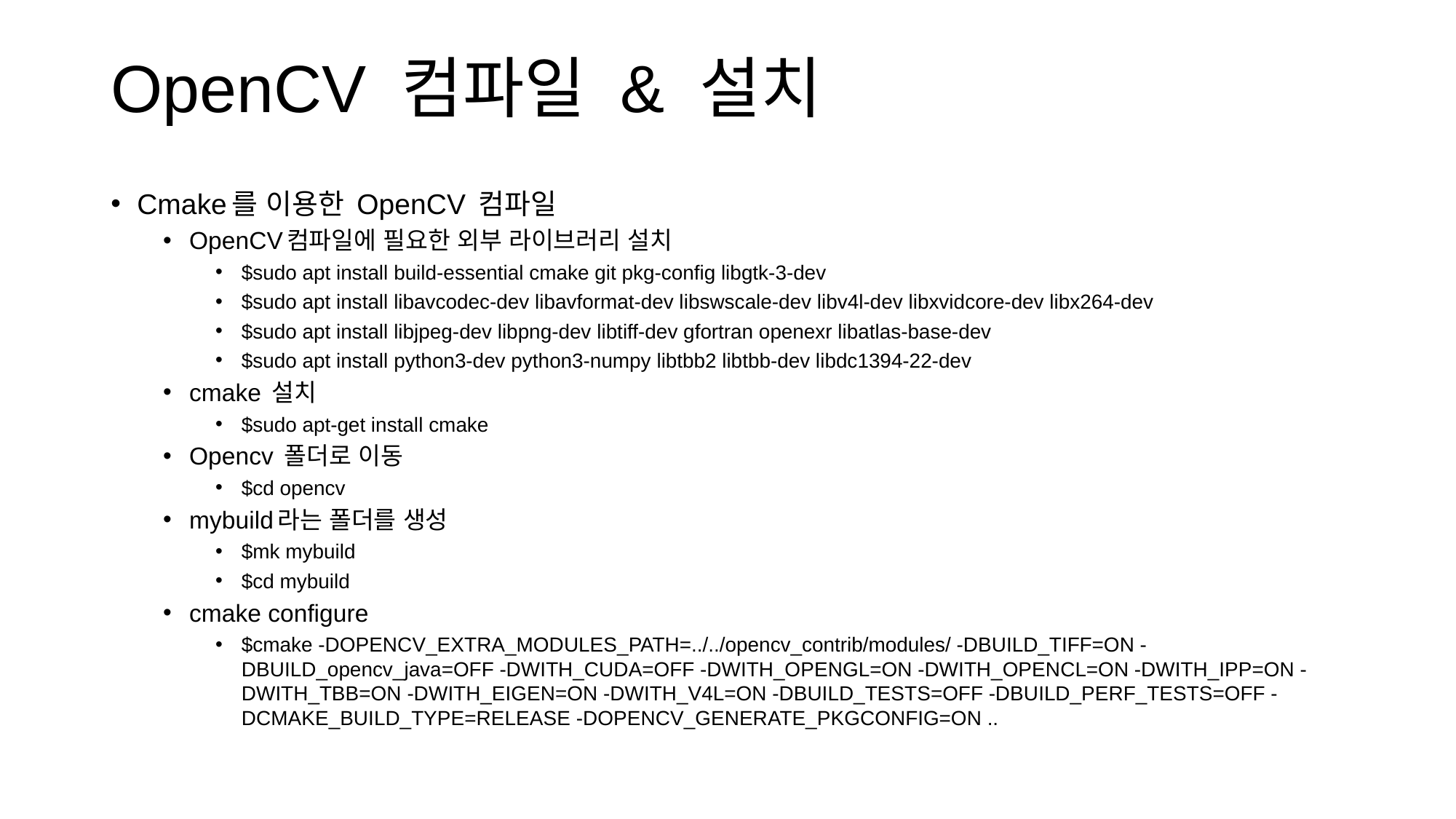

# OpenCV 컴파일 & 설치
Cmake를 이용한 OpenCV 컴파일
OpenCV컴파일에 필요한 외부 라이브러리 설치
$sudo apt install build-essential cmake git pkg-config libgtk-3-dev
$sudo apt install libavcodec-dev libavformat-dev libswscale-dev libv4l-dev libxvidcore-dev libx264-dev
$sudo apt install libjpeg-dev libpng-dev libtiff-dev gfortran openexr libatlas-base-dev
$sudo apt install python3-dev python3-numpy libtbb2 libtbb-dev libdc1394-22-dev
cmake 설치
$sudo apt-get install cmake
Opencv 폴더로 이동
$cd opencv
mybuild라는 폴더를 생성
$mk mybuild
$cd mybuild
cmake configure
$cmake -DOPENCV_EXTRA_MODULES_PATH=../../opencv_contrib/modules/ -DBUILD_TIFF=ON -DBUILD_opencv_java=OFF -DWITH_CUDA=OFF -DWITH_OPENGL=ON -DWITH_OPENCL=ON -DWITH_IPP=ON -DWITH_TBB=ON -DWITH_EIGEN=ON -DWITH_V4L=ON -DBUILD_TESTS=OFF -DBUILD_PERF_TESTS=OFF -DCMAKE_BUILD_TYPE=RELEASE -DOPENCV_GENERATE_PKGCONFIG=ON ..